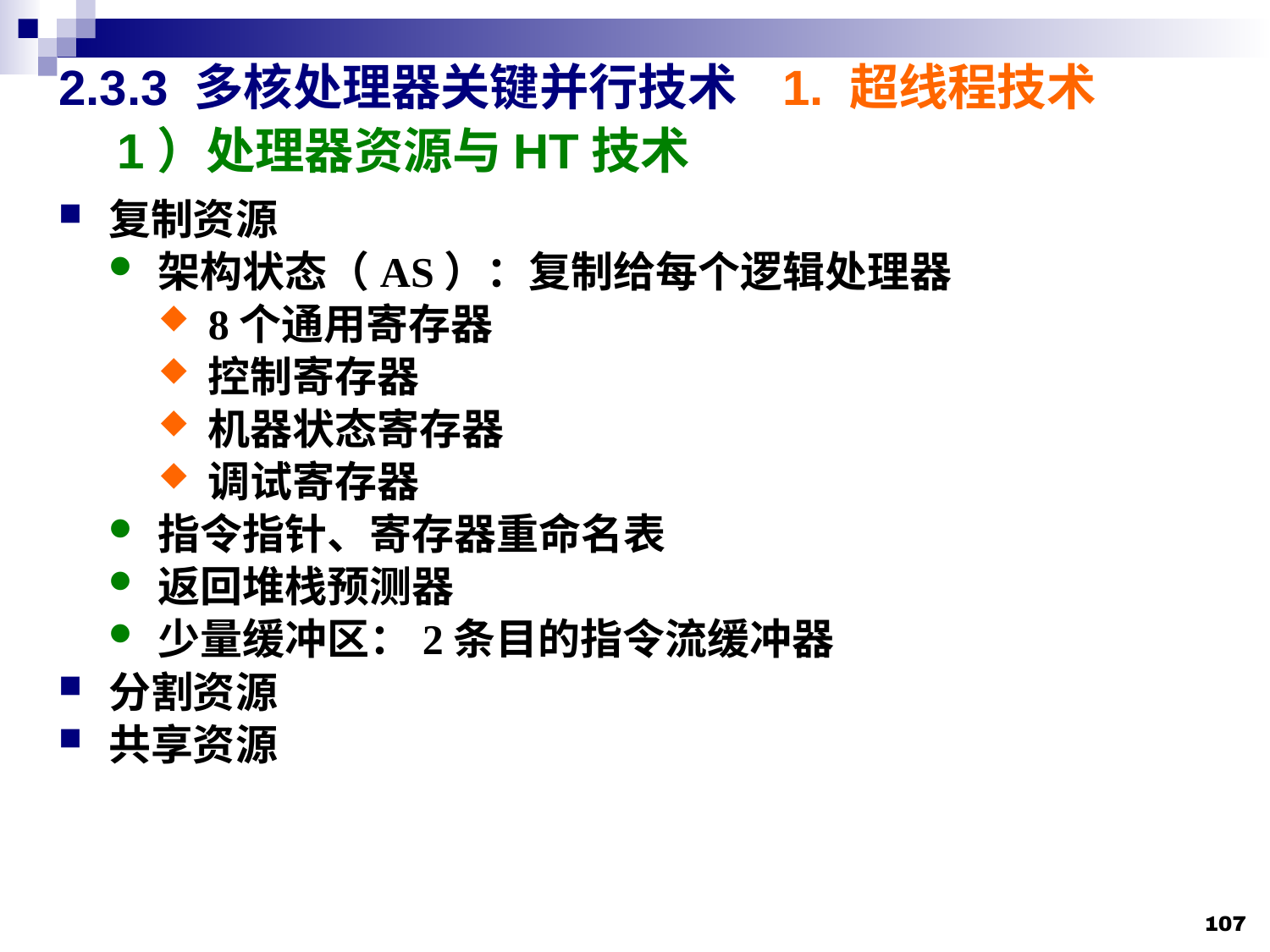

# 2.3.3 多核处理器关键并行技术
1. 超线程技术
1）处理器资源与HT技术
复制资源
架构状态（AS）：复制给每个逻辑处理器
8个通用寄存器
控制寄存器
机器状态寄存器
调试寄存器
指令指针、寄存器重命名表
返回堆栈预测器
少量缓冲区：2条目的指令流缓冲器
分割资源
共享资源
107